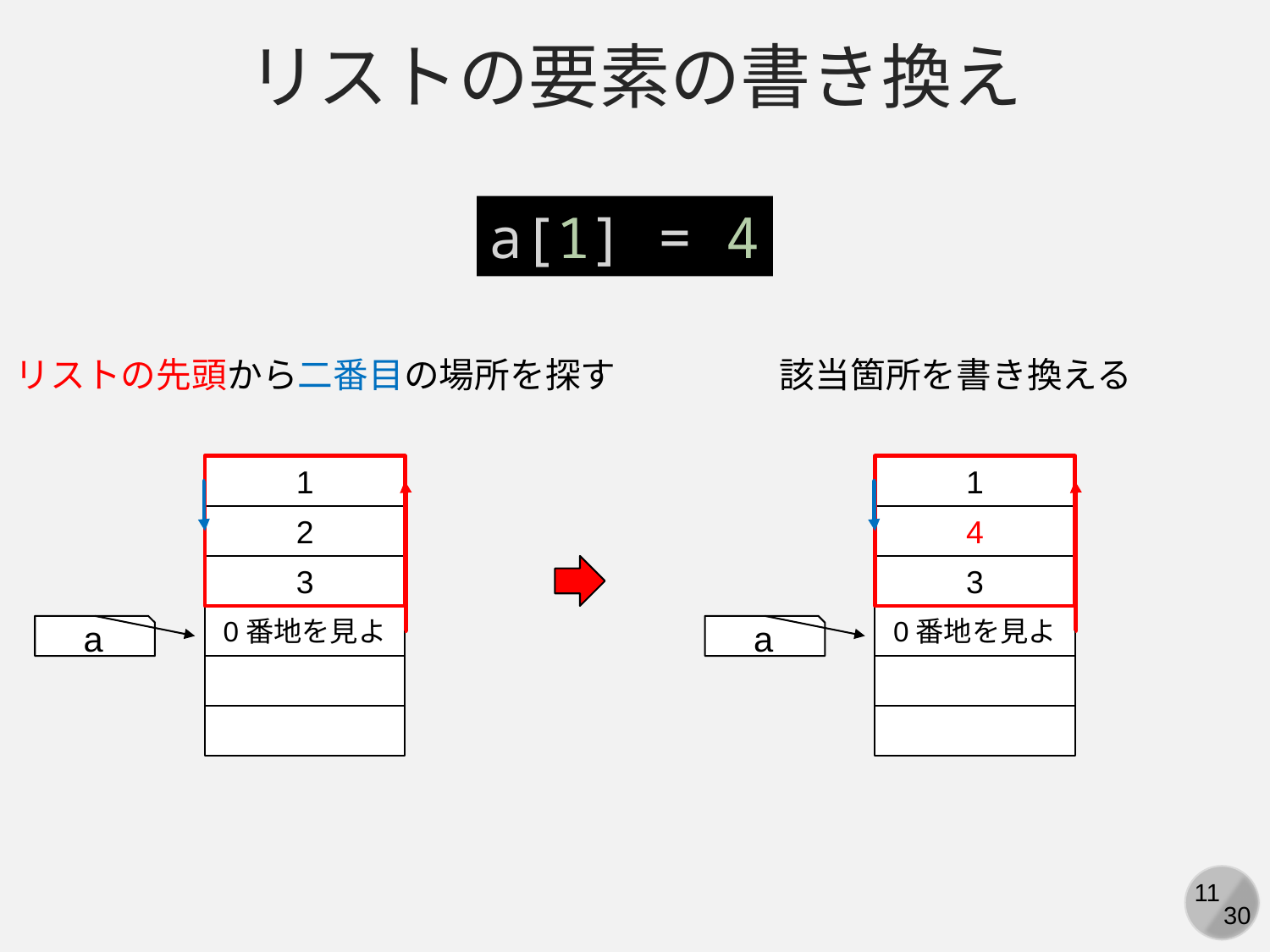

リストの要素の書き換え
a[1] = 4
リストの先頭から二番目の場所を探す
該当箇所を書き換える
1

1

2
4
3

3
0番地を見よ
0番地を見よ
a
a